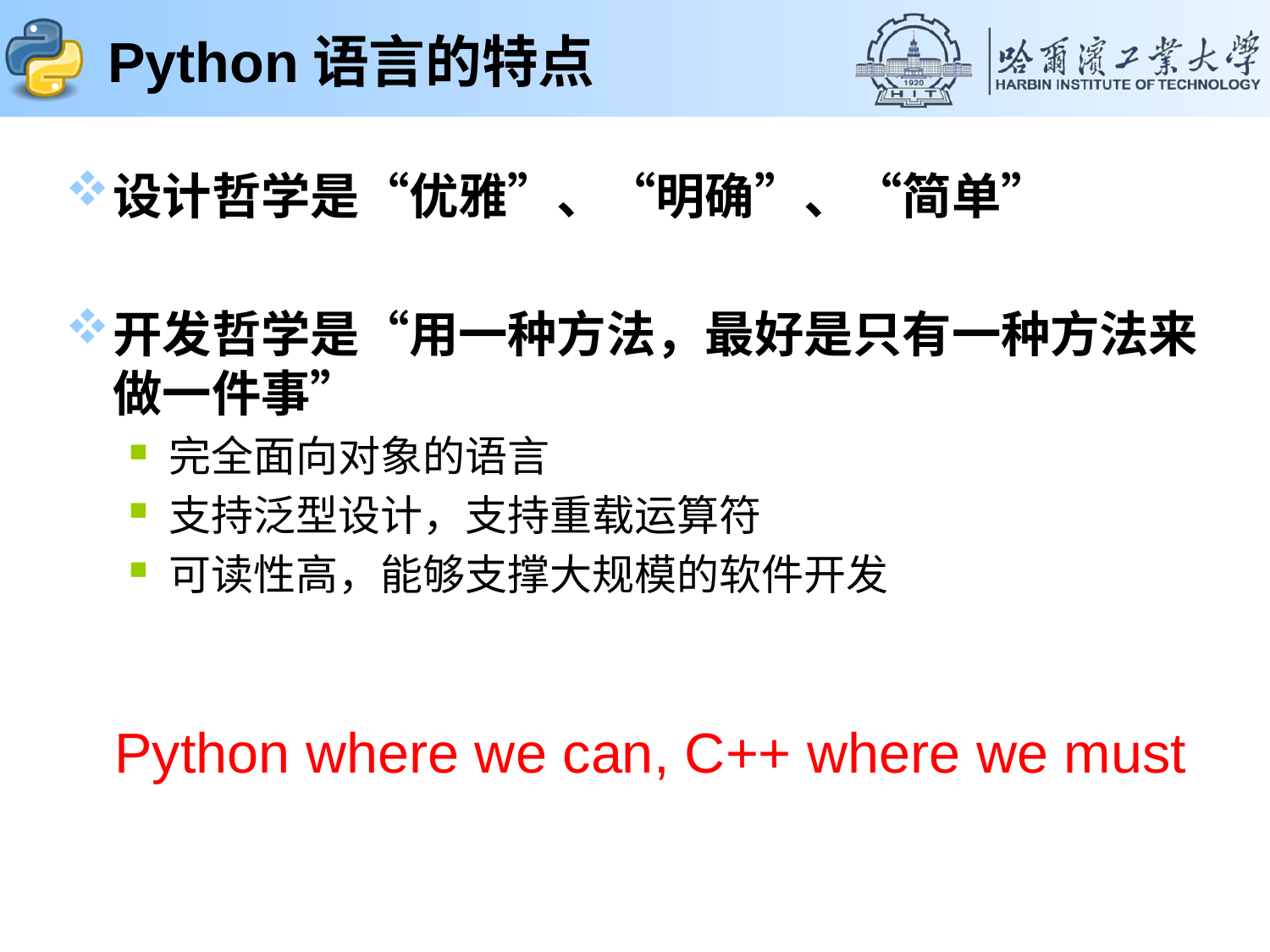

# Python语言的特点
设计哲学是“优雅”、“明确”、“简单”

开发哲学是“用一种方法，最好是只有一种方法来做一件事”
完全面向对象的语言
支持泛型设计，支持重载运算符
可读性高，能够支撑大规模的软件开发
Python where we can, C++ where we must